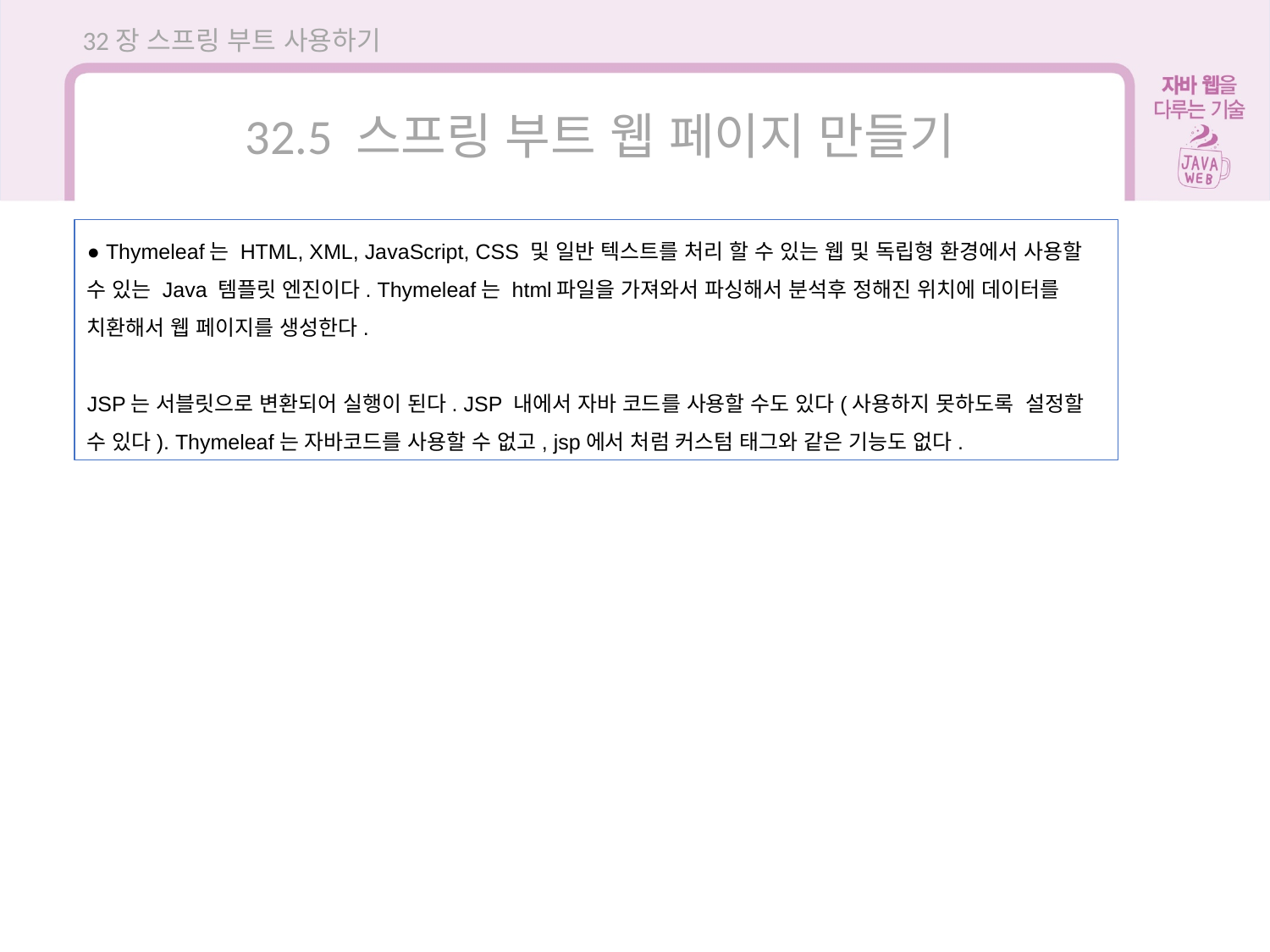

32장 스프링 부트 사용하기
32.5 스프링 부트 웹 페이지 만들기

● Thymeleaf는 HTML, XML, JavaScript, CSS 및 일반 텍스트를 처리 할 수 있는 웹 및 독립형 환경에서 사용할 수 있는 Java 템플릿 엔진이다. Thymeleaf는 html파일을 가져와서 파싱해서 분석후 정해진 위치에 데이터를 치환해서 웹 페이지를 생성한다.

JSP는 서블릿으로 변환되어 실행이 된다. JSP 내에서 자바 코드를 사용할 수도 있다(사용하지 못하도록  설정할 수 있다). Thymeleaf는 자바코드를 사용할 수 없고, jsp에서 처럼 커스텀 태그와 같은 기능도 없다.